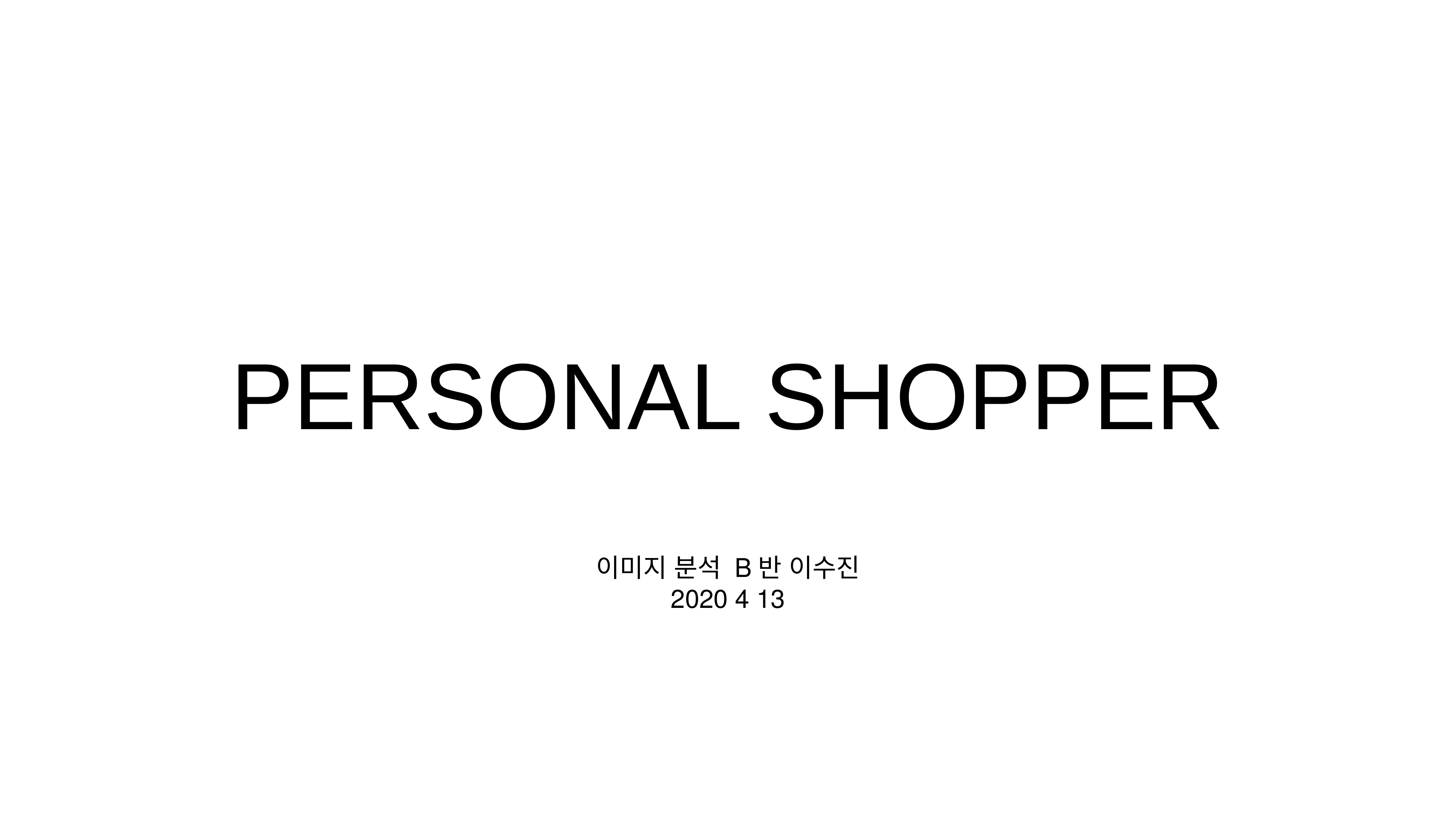

# PERSONAL SHOPPER
이미지 분석 B반 이수진
2020 4 13